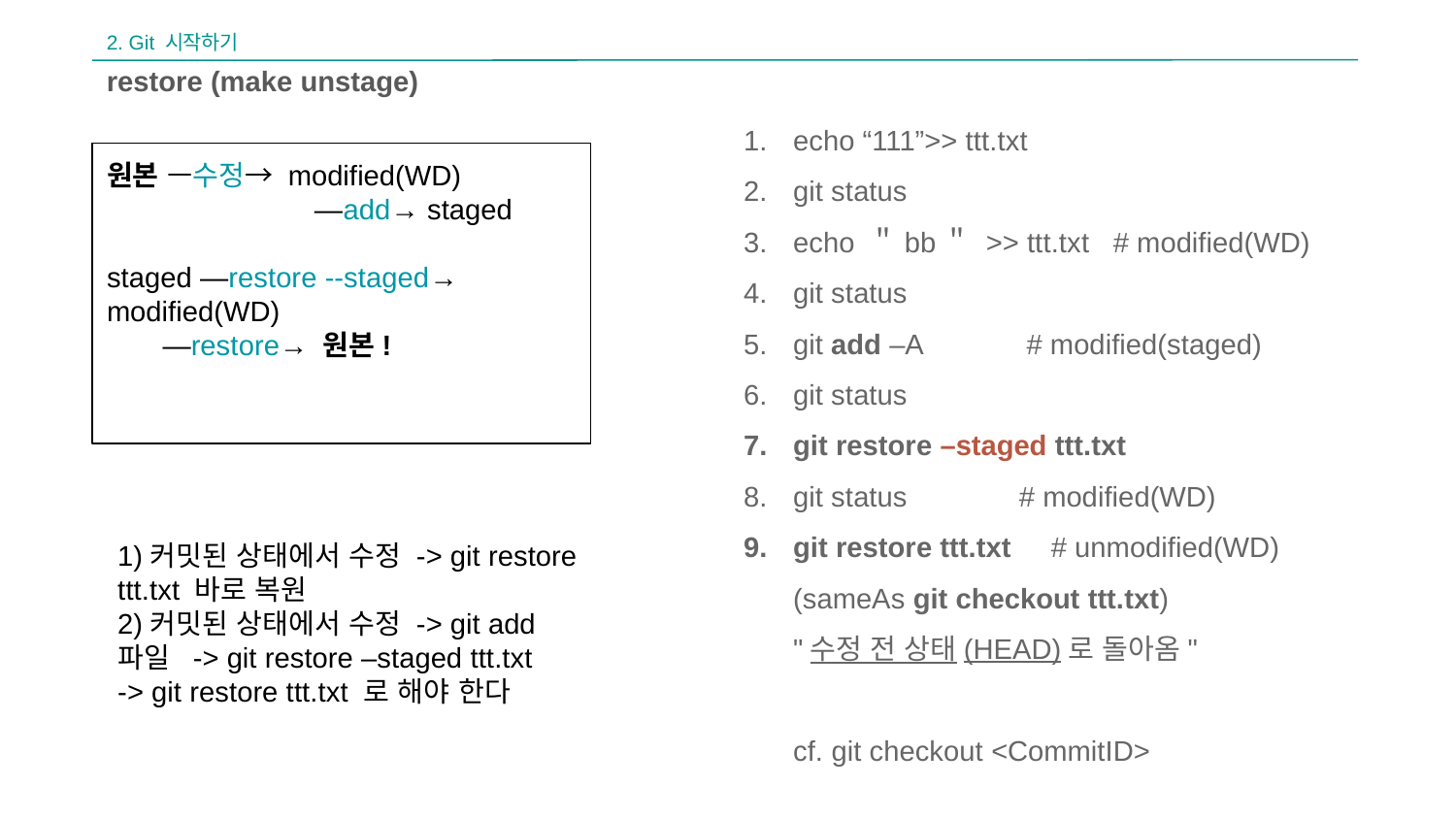

2. Git 시작하기
restore (make unstage)

echo “111”>> ttt.txt
git status
echo ＂bb＂ >> ttt.txt   # modified(WD)
git status
git add –A             # modified(staged)
git status
git restore –staged ttt.txt
git status              # modified(WD)
git restore ttt.txt     # unmodified(WD)
(sameAs git checkout ttt.txt)
"수정 전 상태(HEAD)로 돌아옴"
cf. git checkout <CommitID>

원본 —수정→ modified(WD)
                          —add→ staged

staged —restore --staged→ modified(WD)
       —restore→ 원본!

1)커밋된 상태에서 수정 -> git restore ttt.txt 바로 복원
2)커밋된 상태에서 수정 -> git add 파일  -> git restore –staged ttt.txt
-> git restore ttt.txt 로 해야 한다